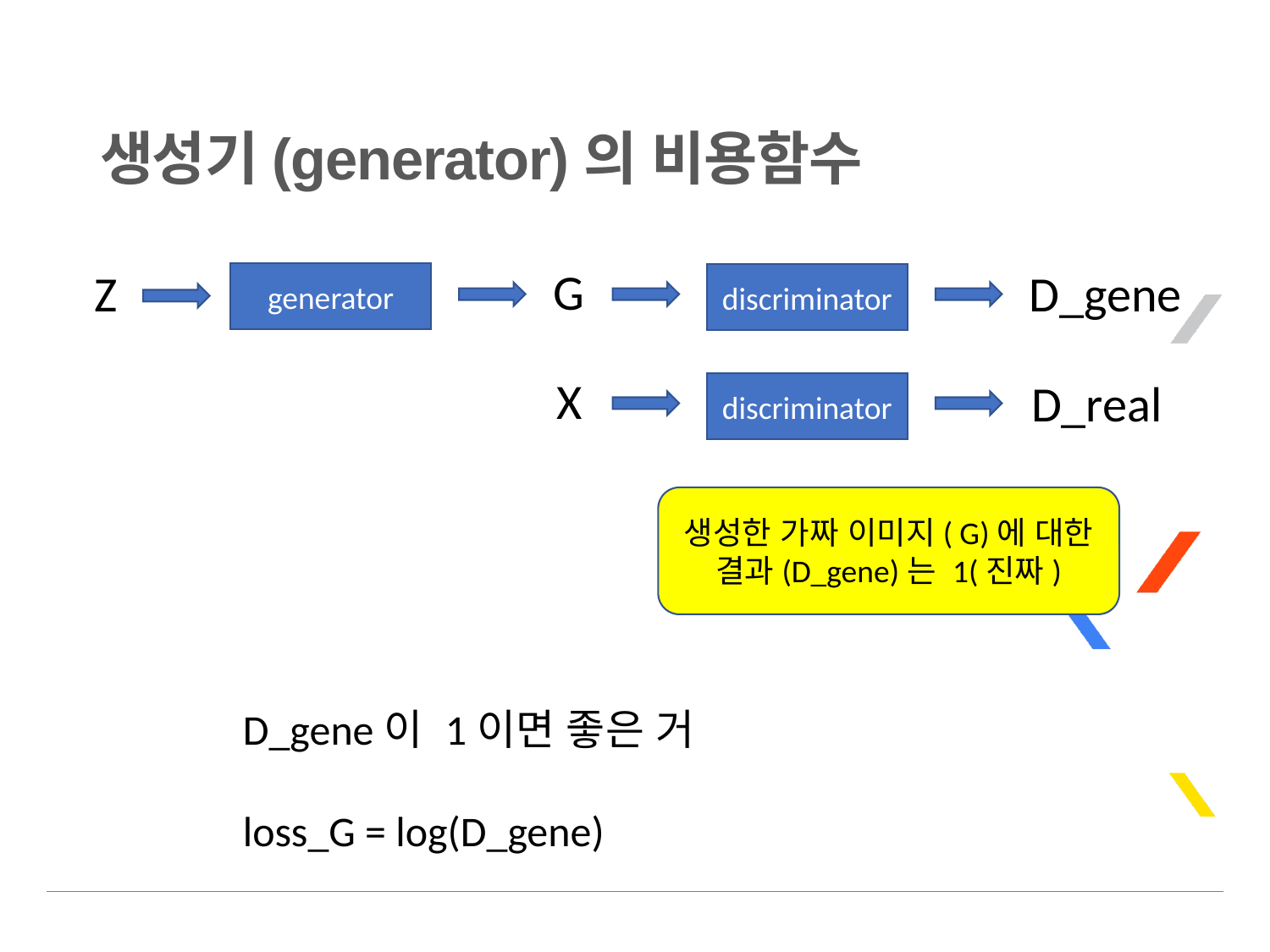

# 생성기(generator)의 비용함수
G
Z
D_gene
generator
discriminator

X
D_real
discriminator

생성한 가짜 이미지( G)에 대한
결과(D_gene)는 1(진짜)
D_gene이 1이면 좋은 거

loss_G = log(D_gene)